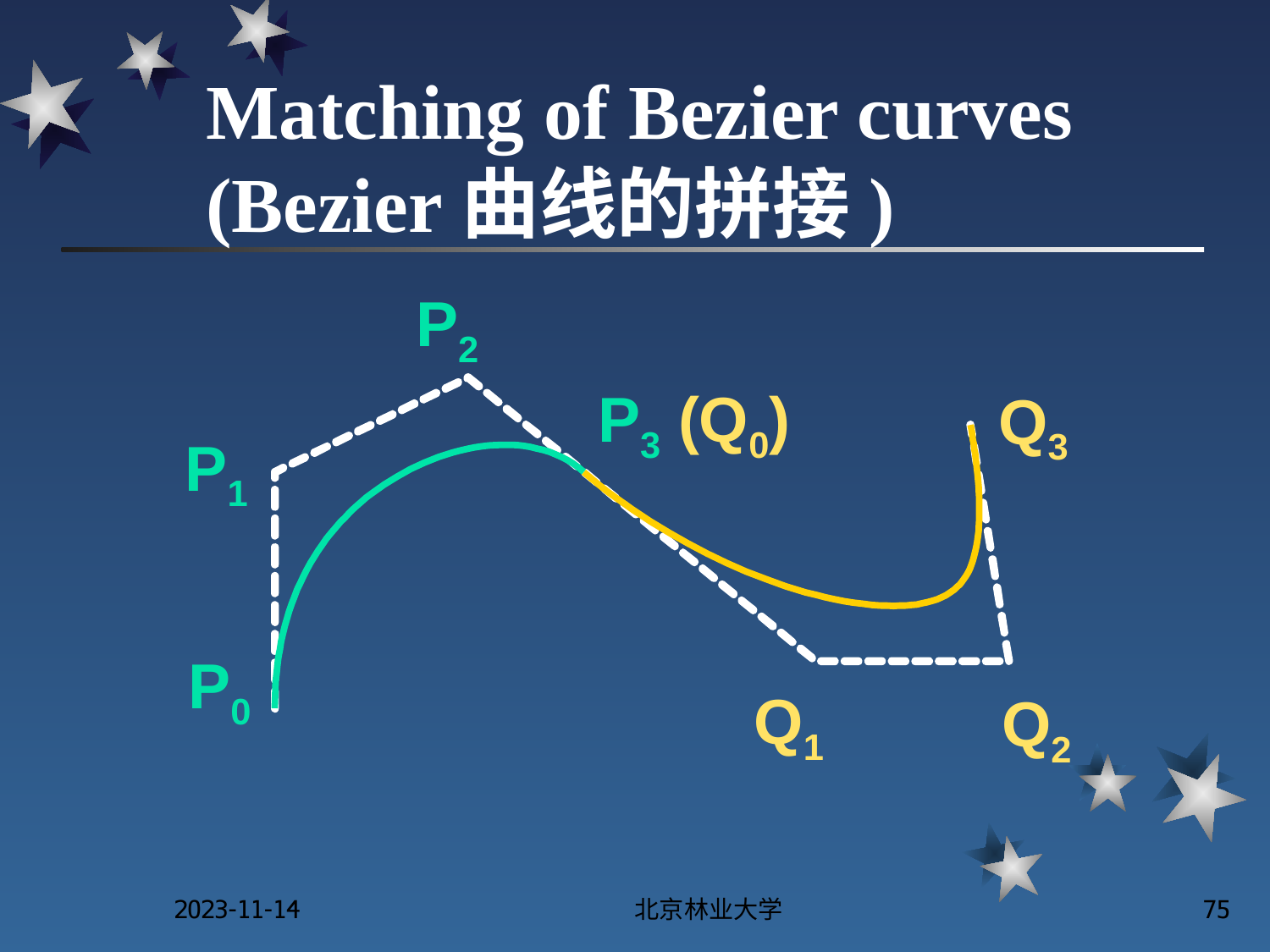

# Matching of Bezier curves (Bezier曲线的拼接)
P2

P3 (Q0)
Q3

P1

P0
Q1
Q2
2023-11-14
北京林业大学
75